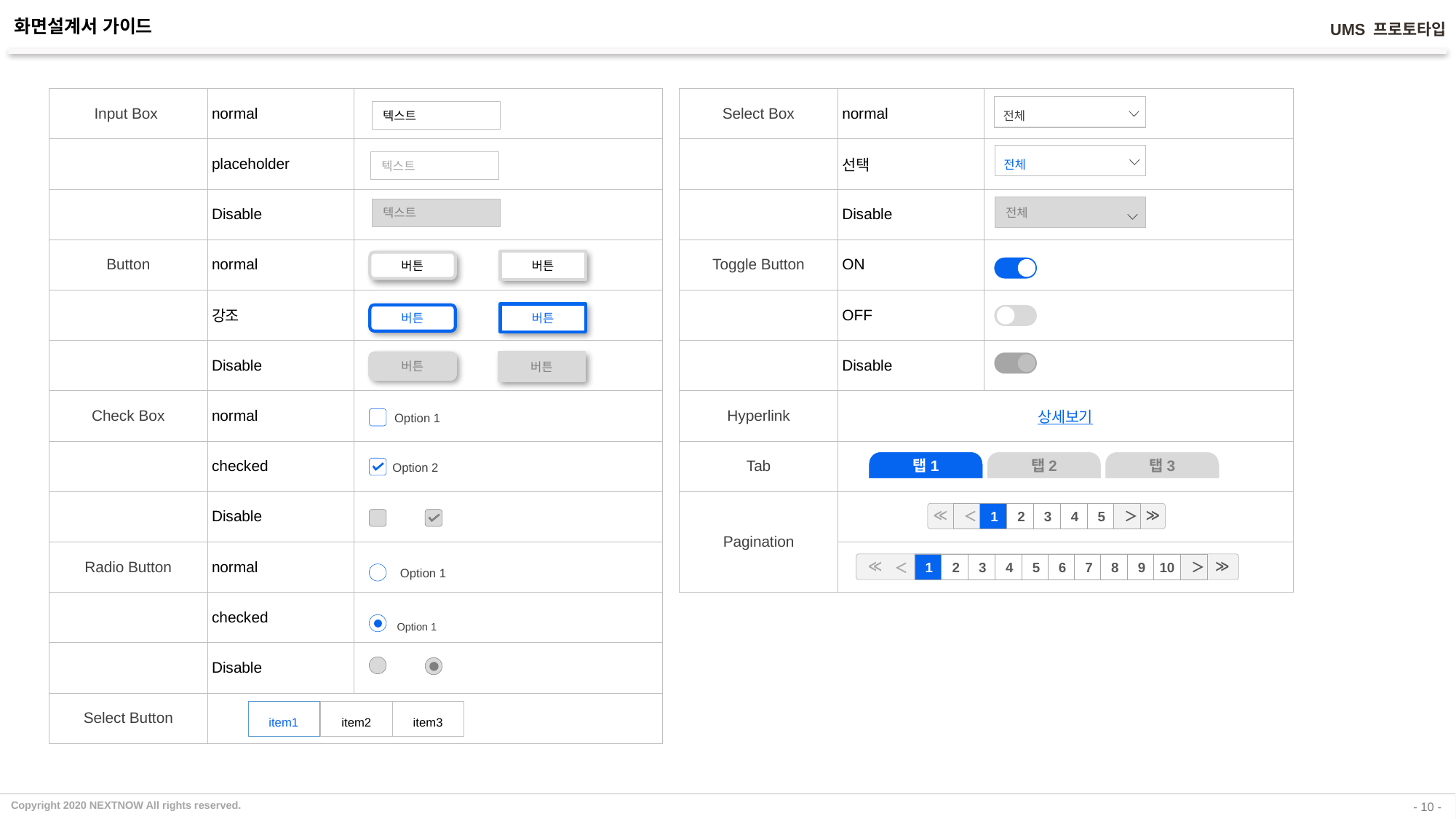

화면설계서 가이드
| Input Box | normal |  |
| --- | --- | --- |
|  | placeholder |  |
|  | Disable |  |
| Button | normal |  |
|  | 강조 |  |
|  | Disable |  |
| Check Box | normal |  |
|  | checked |  |
|  | Disable |  |
| Radio Button | normal |  |
|  | checked |  |
|  | Disable |  |
| Select Button |  |  |
| Select Box | normal |  |
| --- | --- | --- |
|  | 선택 |  |
|  | Disable |  |
| Toggle Button | ON |  |
|  | OFF |  |
|  | Disable |  |
| Hyperlink | 상세보기 |  |
| Tab |  |  |
| Pagination |  |  |
|  |  |  |
전체

텍스트
전체

텍스트
전체

텍스트

버튼
버튼

버튼
버튼

버튼

버튼
Option 1

탭1
탭2
탭3
Option 2

≪
≫

＜
1
2
3
4
5
＞

≪
≫

＜
1
2
3
4
5
6
7
8
9
10
＞
Option 1

Option 1

item1
item2
item3